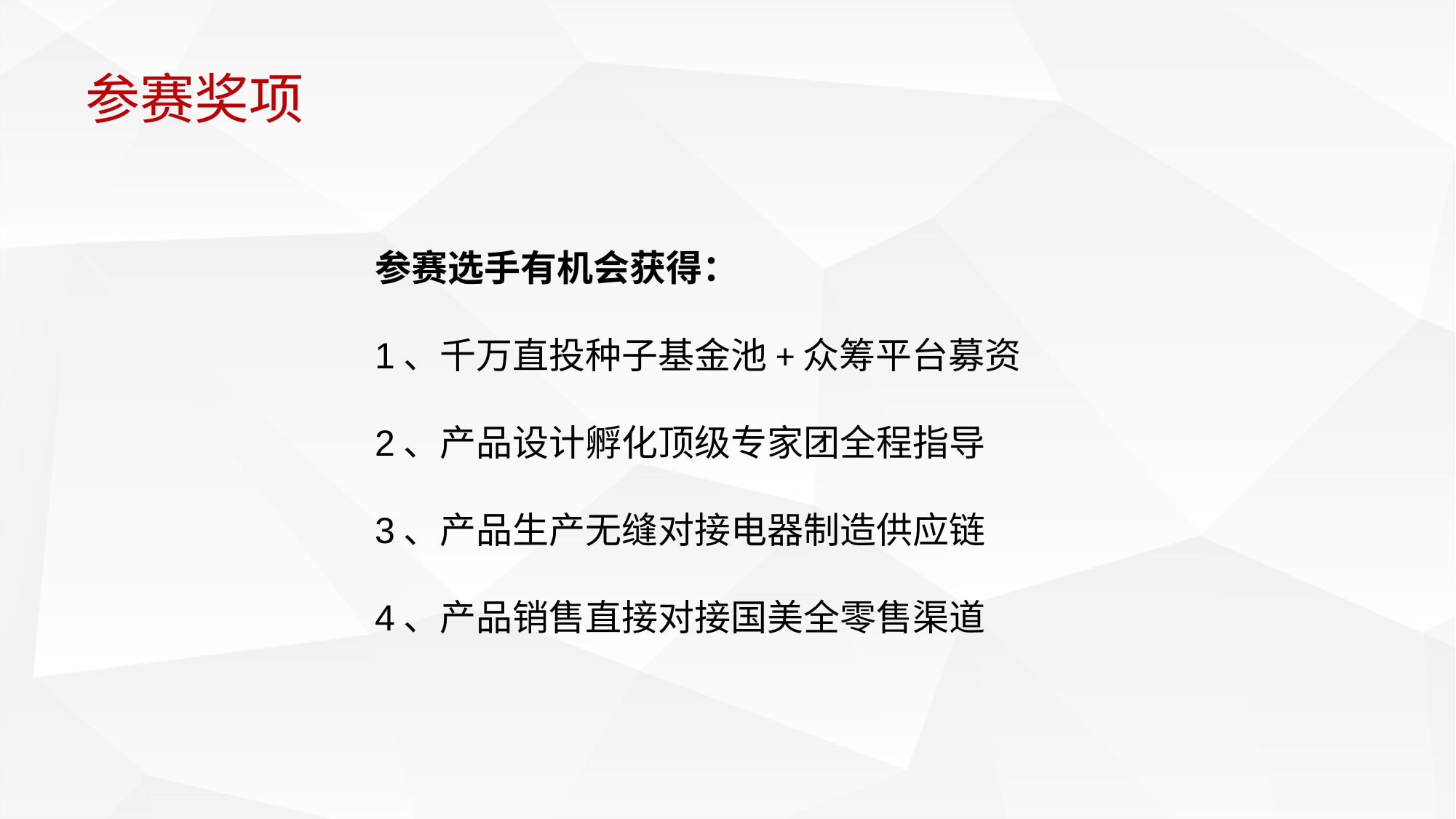

# 参赛奖项
参赛选手有机会获得：
1、千万直投种子基金池+众筹平台募资
2、产品设计孵化顶级专家团全程指导
3、产品生产无缝对接电器制造供应链
4、产品销售直接对接国美全零售渠道